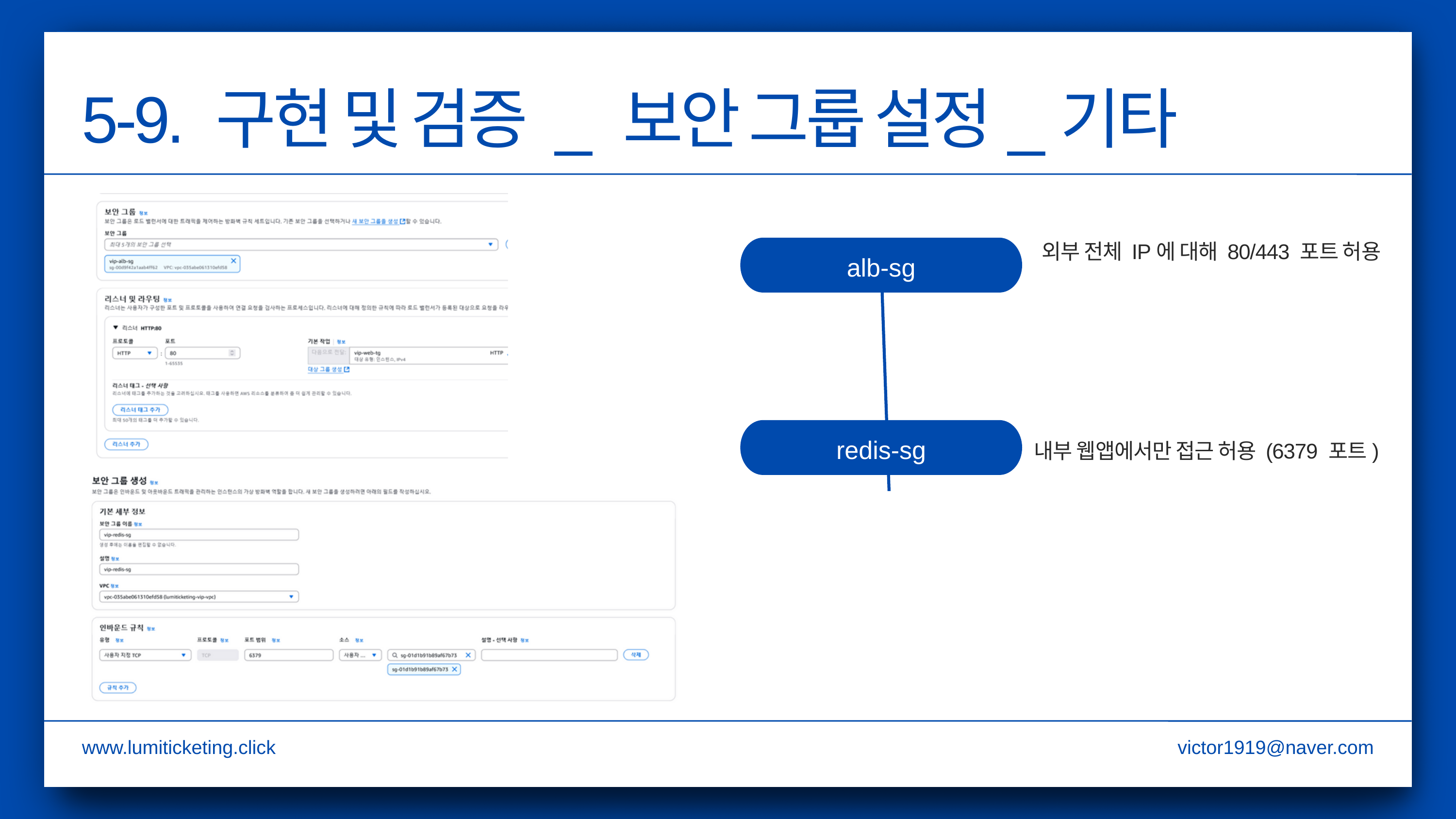

5-9. 구현 및 검증 _ 보안 그룹 설정_기타

외부 전체 IP에 대해 80/443 포트 허용

alb-sg

redis-sg
내부 웹앱에서만 접근 허용 (6379 포트)

www.lumiticketing.click
victor1919@naver.com